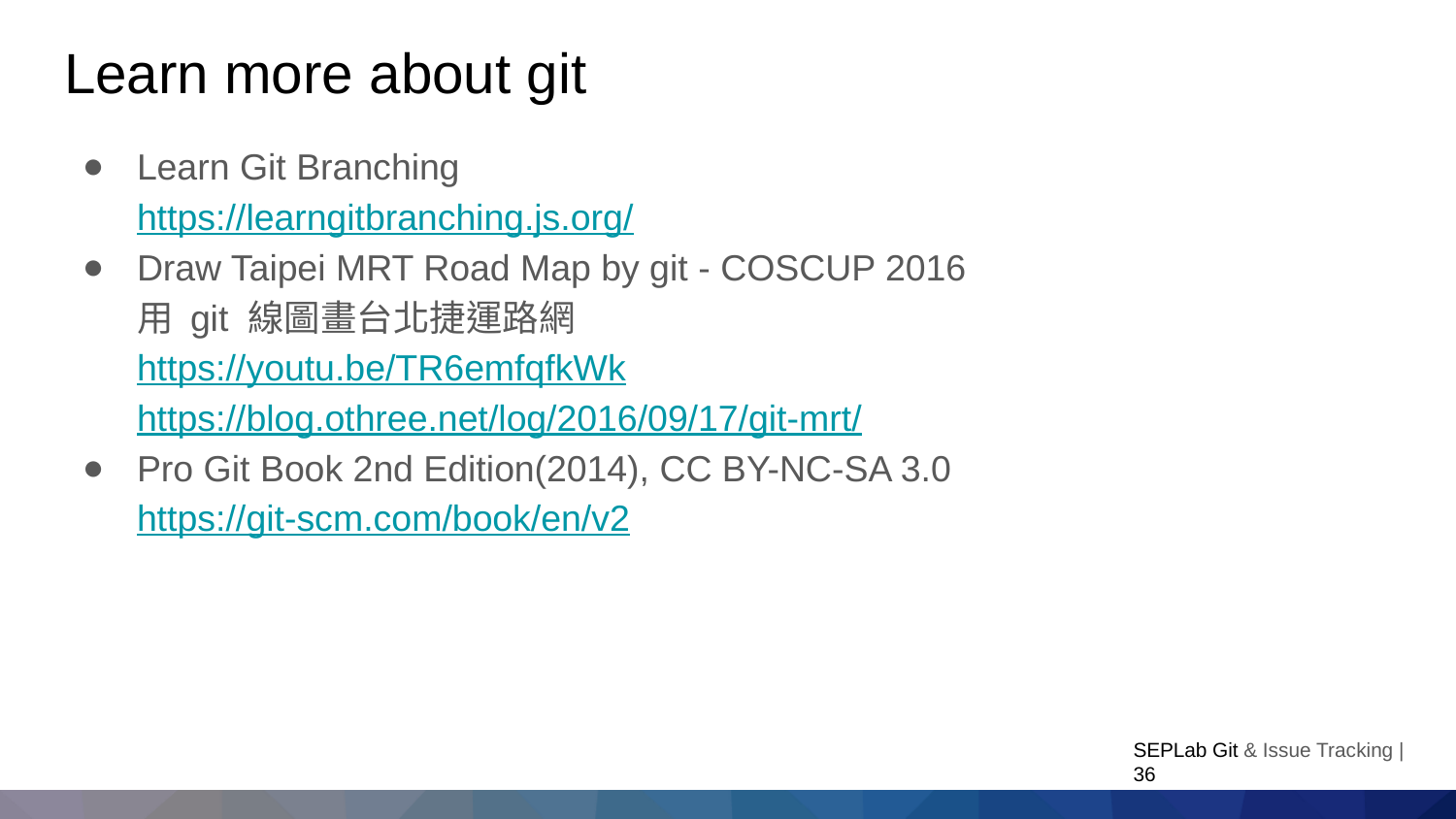

# Learn more about git
Learn Git Branching
https://learngitbranching.js.org/
Draw Taipei MRT Road Map by git - COSCUP 2016
用 git 線圖畫台北捷運路網
https://youtu.be/TR6emfqfkWk
https://blog.othree.net/log/2016/09/17/git-mrt/
Pro Git Book 2nd Edition(2014), CC BY-NC-SA 3.0
https://git-scm.com/book/en/v2
SEPLab Git & Issue Tracking |   36